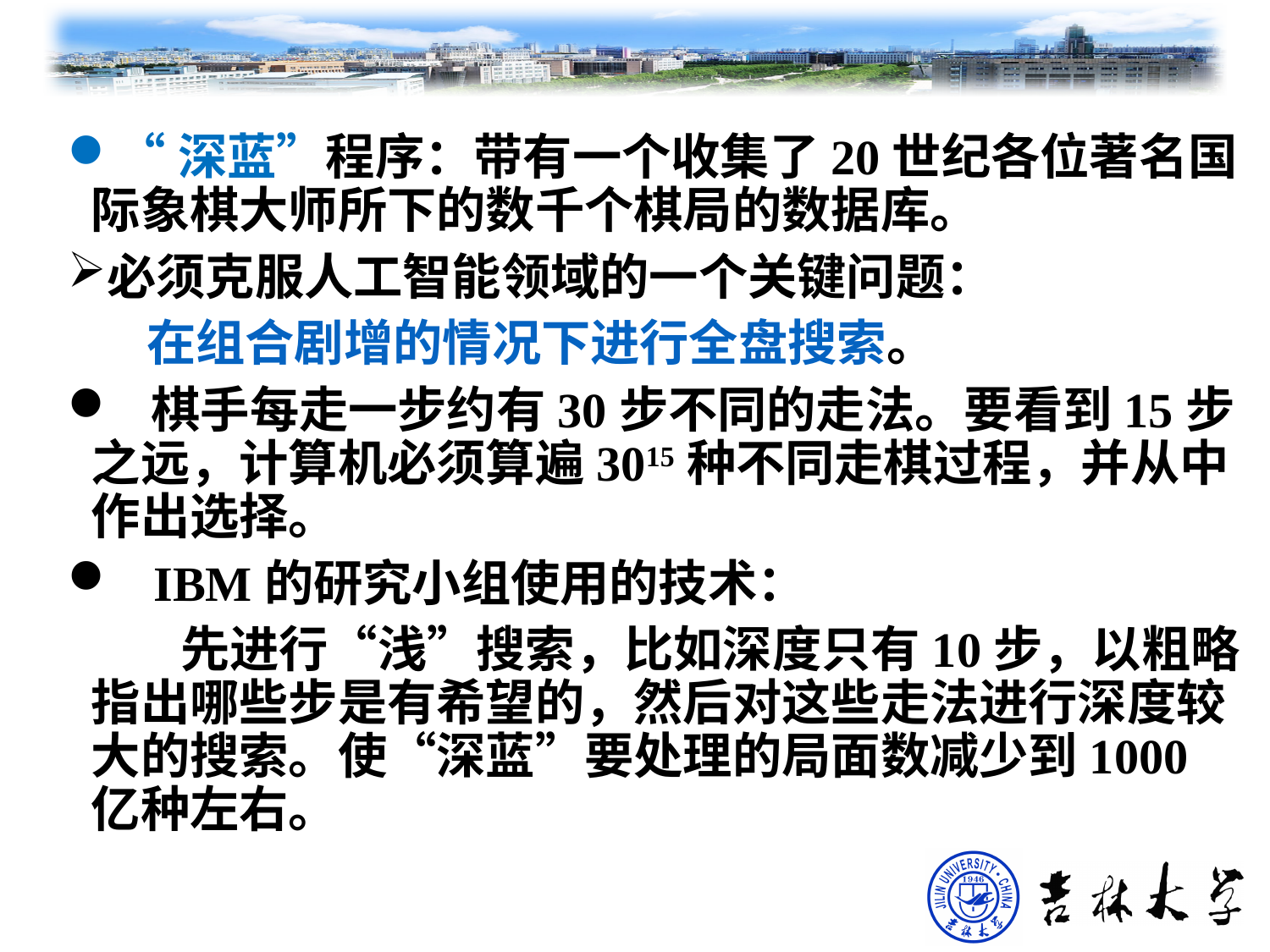

“深蓝”程序：带有一个收集了20世纪各位著名国际象棋大师所下的数千个棋局的数据库。
必须克服人工智能领域的一个关键问题：
      在组合剧增的情况下进行全盘搜索。
  棋手每走一步约有30步不同的走法。要看到15步之远，计算机必须算遍3015种不同走棋过程，并从中作出选择。
   IBM的研究小组使用的技术：
         先进行“浅”搜索，比如深度只有10步，以粗略指出哪些步是有希望的，然后对这些走法进行深度较大的搜索。使“深蓝”要处理的局面数减少到1000亿种左右。